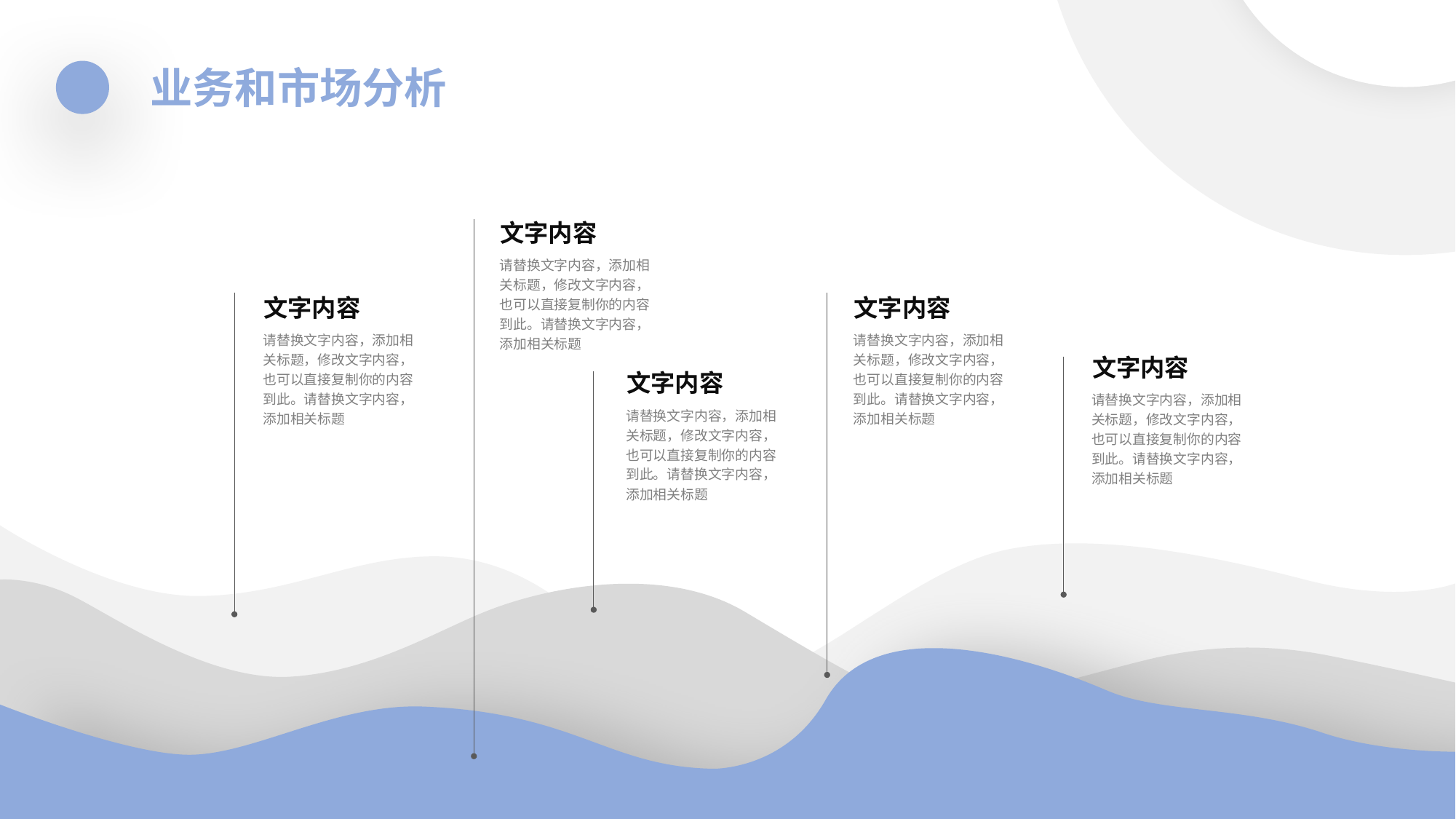

业务和市场分析

文字内容
请替换文字内容，添加相关标题，修改文字内容，也可以直接复制你的内容到此。请替换文字内容，添加相关标题

文字内容
请替换文字内容，添加相关标题，修改文字内容，也可以直接复制你的内容到此。请替换文字内容，添加相关标题
文字内容
请替换文字内容，添加相关标题，修改文字内容，也可以直接复制你的内容到此。请替换文字内容，添加相关标题

文字内容
请替换文字内容，添加相关标题，修改文字内容，也可以直接复制你的内容到此。请替换文字内容，添加相关标题

文字内容
请替换文字内容，添加相关标题，修改文字内容，也可以直接复制你的内容到此。请替换文字内容，添加相关标题